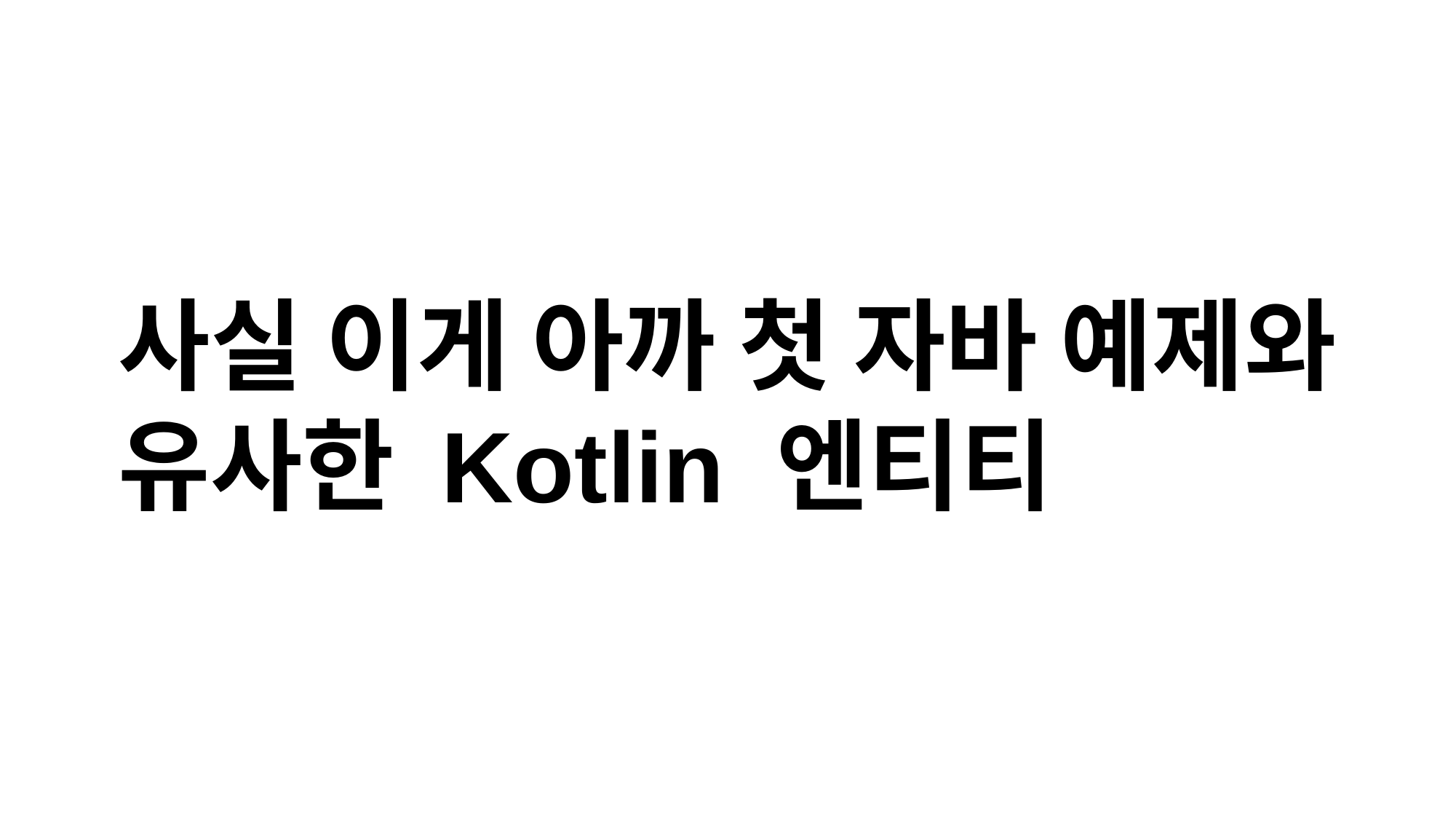

사실 이게 아까 첫 자바 예제와
유사한 Kotlin 엔티티